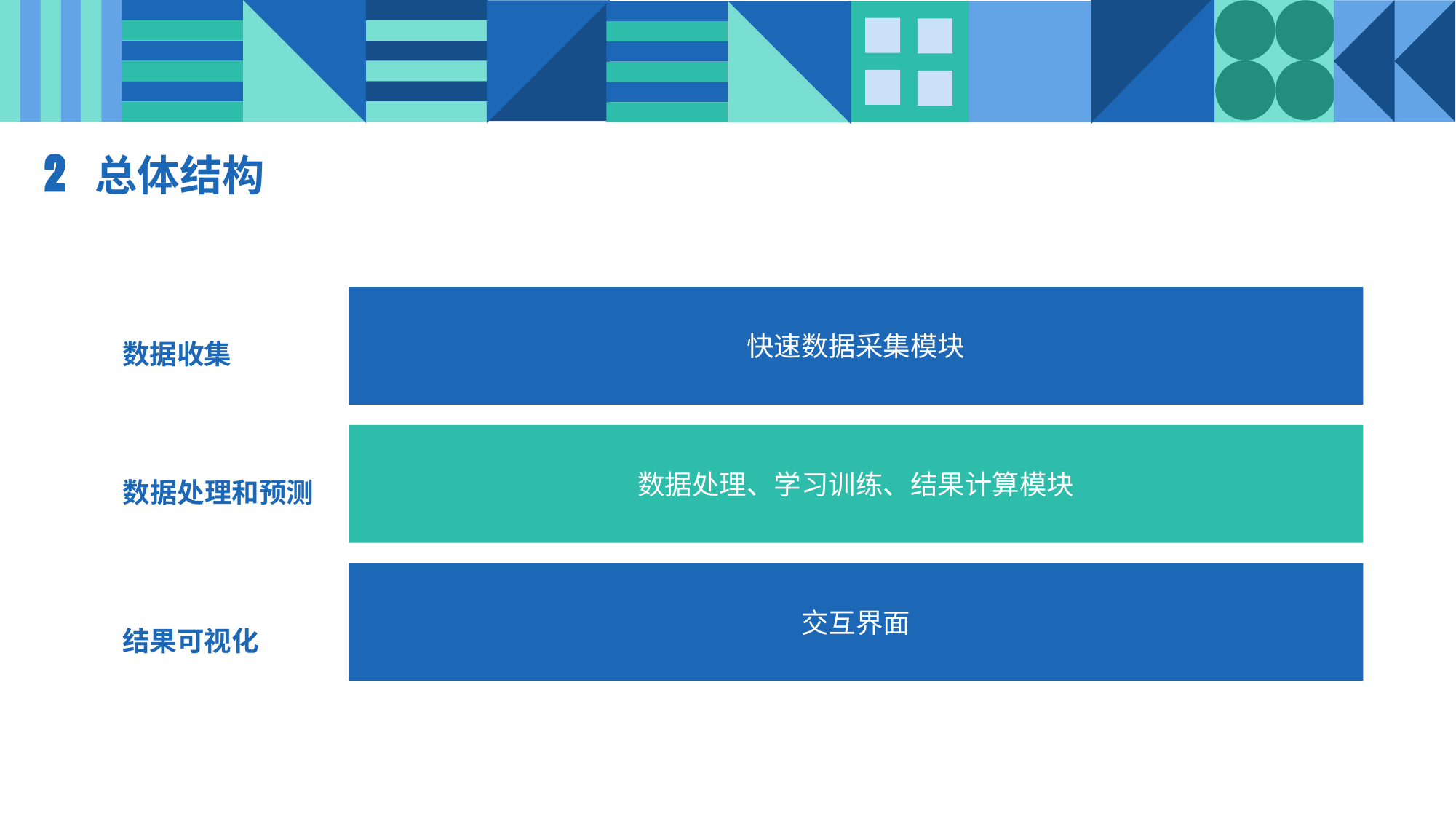

2  总体结构
快速数据采集模块
数据收集
数据处理、学习训练、结果计算模块
数据处理和预测
交互界面
结果可视化